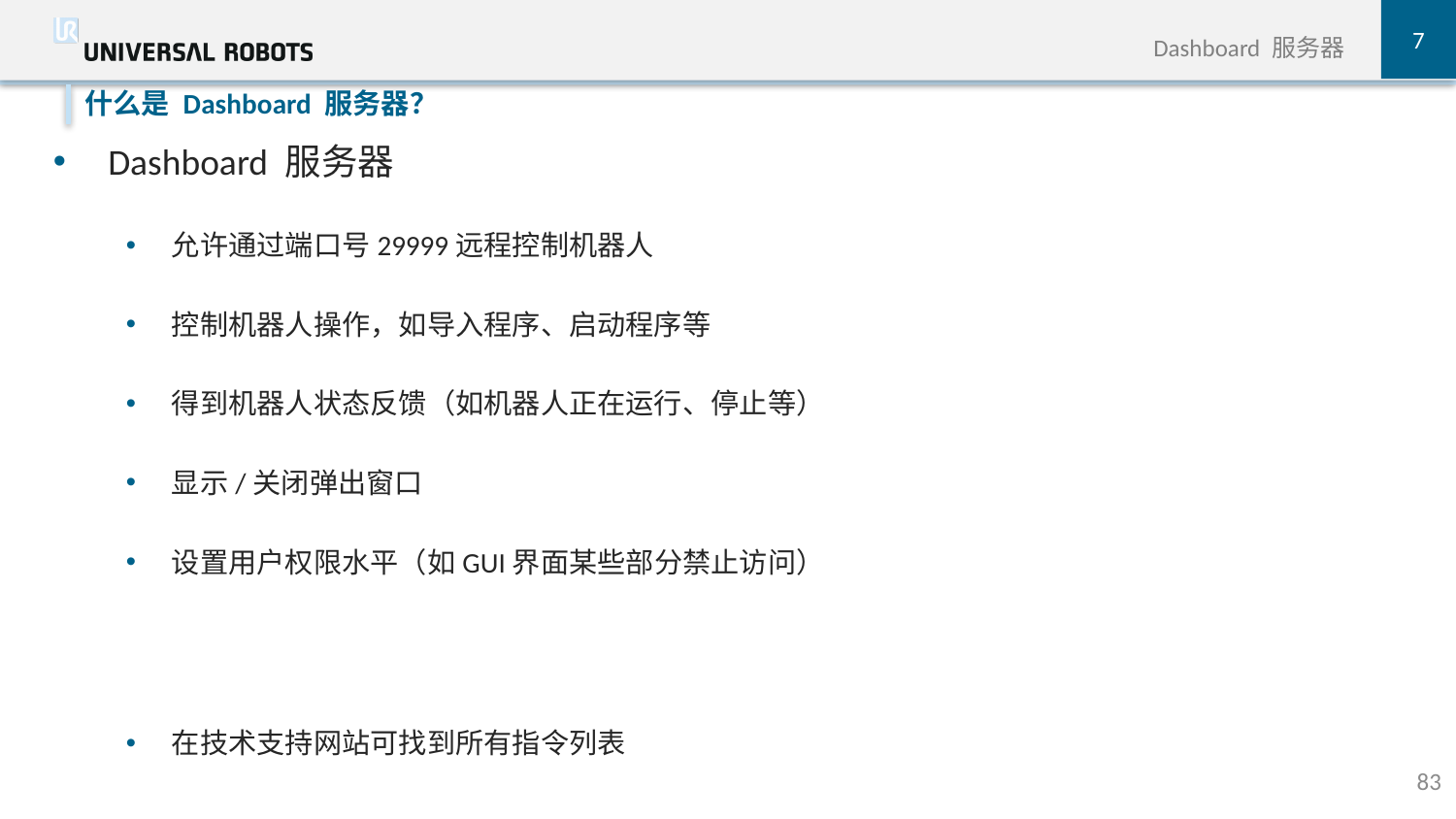

7
Dashboard 服务器

Dashboard 服务器

允许通过端口号29999远程控制机器人

控制机器人操作，如导入程序、启动程序等

得到机器人状态反馈（如机器人正在运行、停止等）

显示/关闭弹出窗口

设置用户权限水平（如GUI界面某些部分禁止访问）

在技术支持网站可找到所有指令列表
什么是 Dashboard 服务器？
83